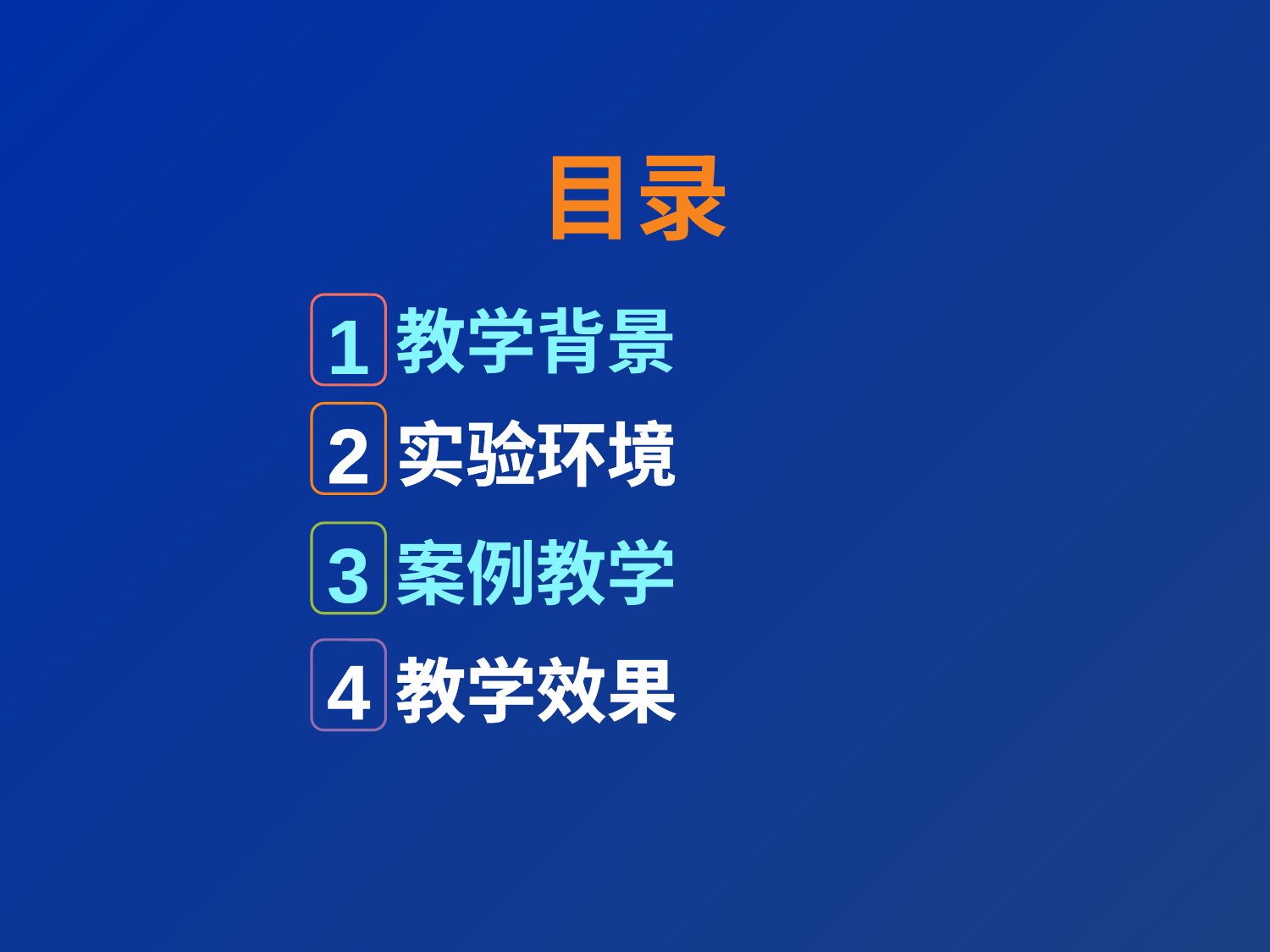

目录
教学背景
1

2

实验环境
3

案例教学
4

教学效果